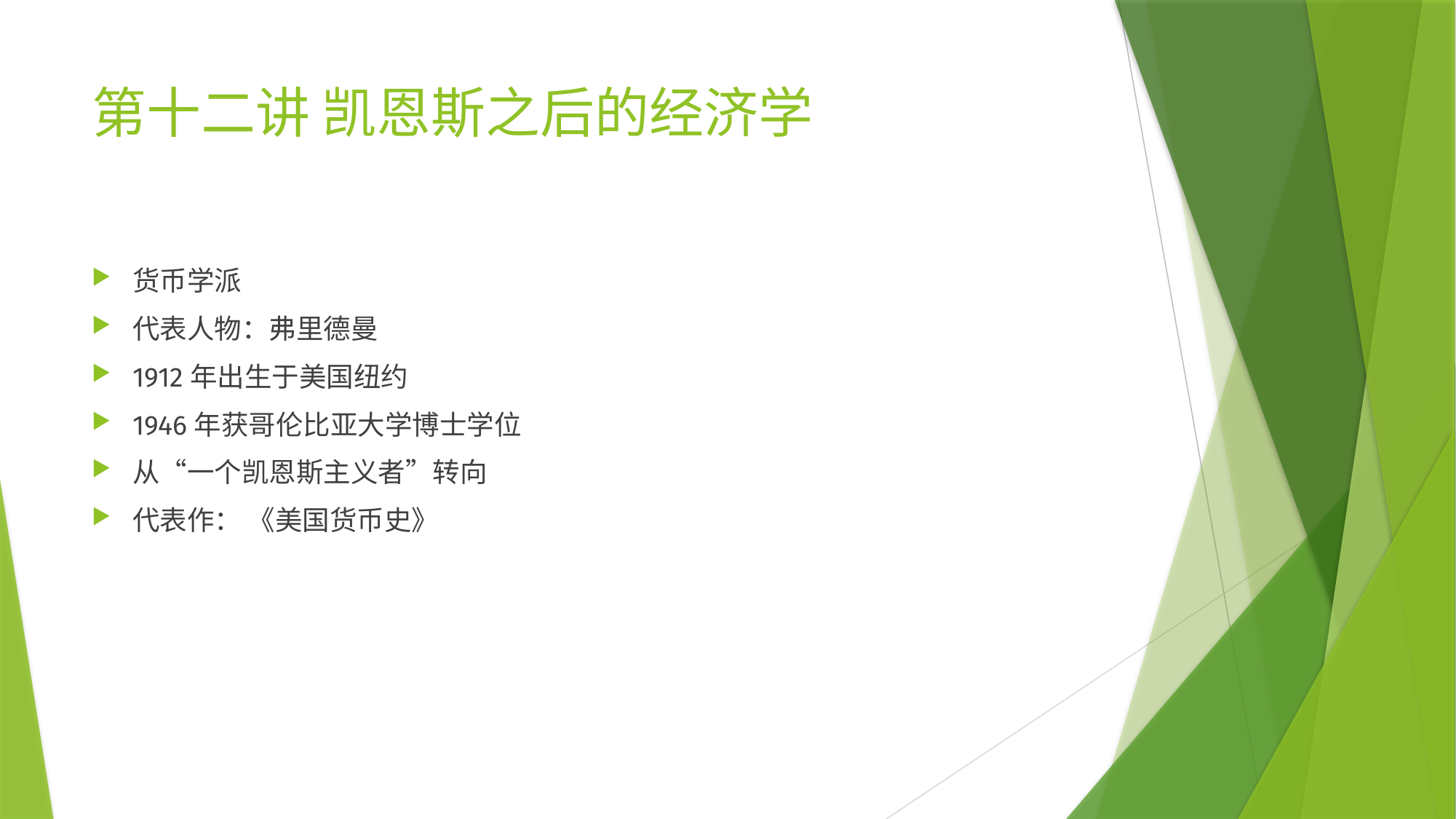

# 第十二讲 凯恩斯之后的经济学
货币学派
代表人物：弗里德曼
1912年出生于美国纽约
1946年获哥伦比亚大学博士学位
从“一个凯恩斯主义者”转向
代表作： 《美国货币史》